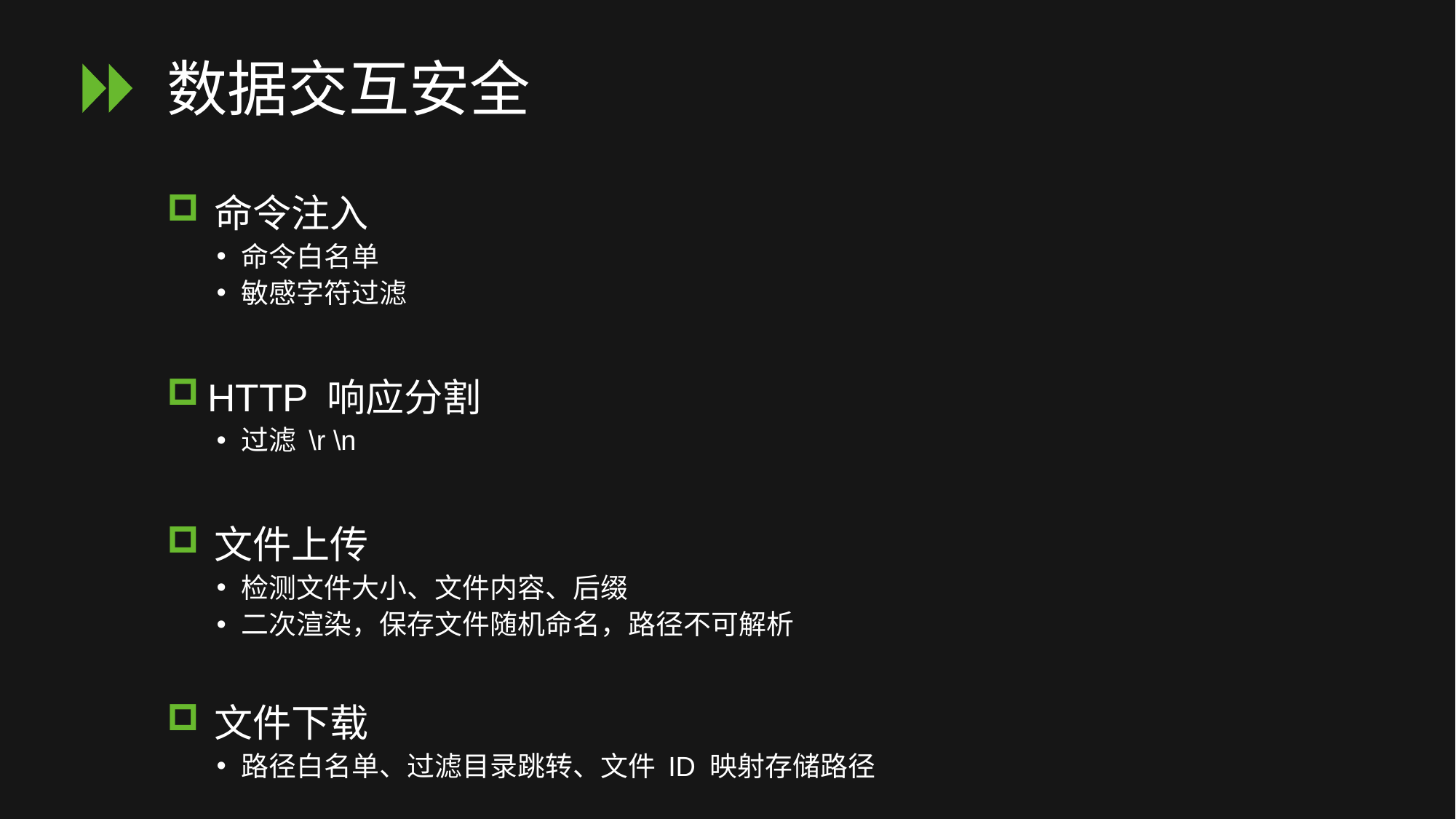

# 数据交互安全
 命令注入
命令白名单
敏感字符过滤

 HTTP 响应分割
过滤 \r \n

 文件上传
检测文件大小、文件内容、后缀
二次渲染，保存文件随机命名，路径不可解析

 文件下载
路径白名单、过滤目录跳转、文件 ID 映射存储路径